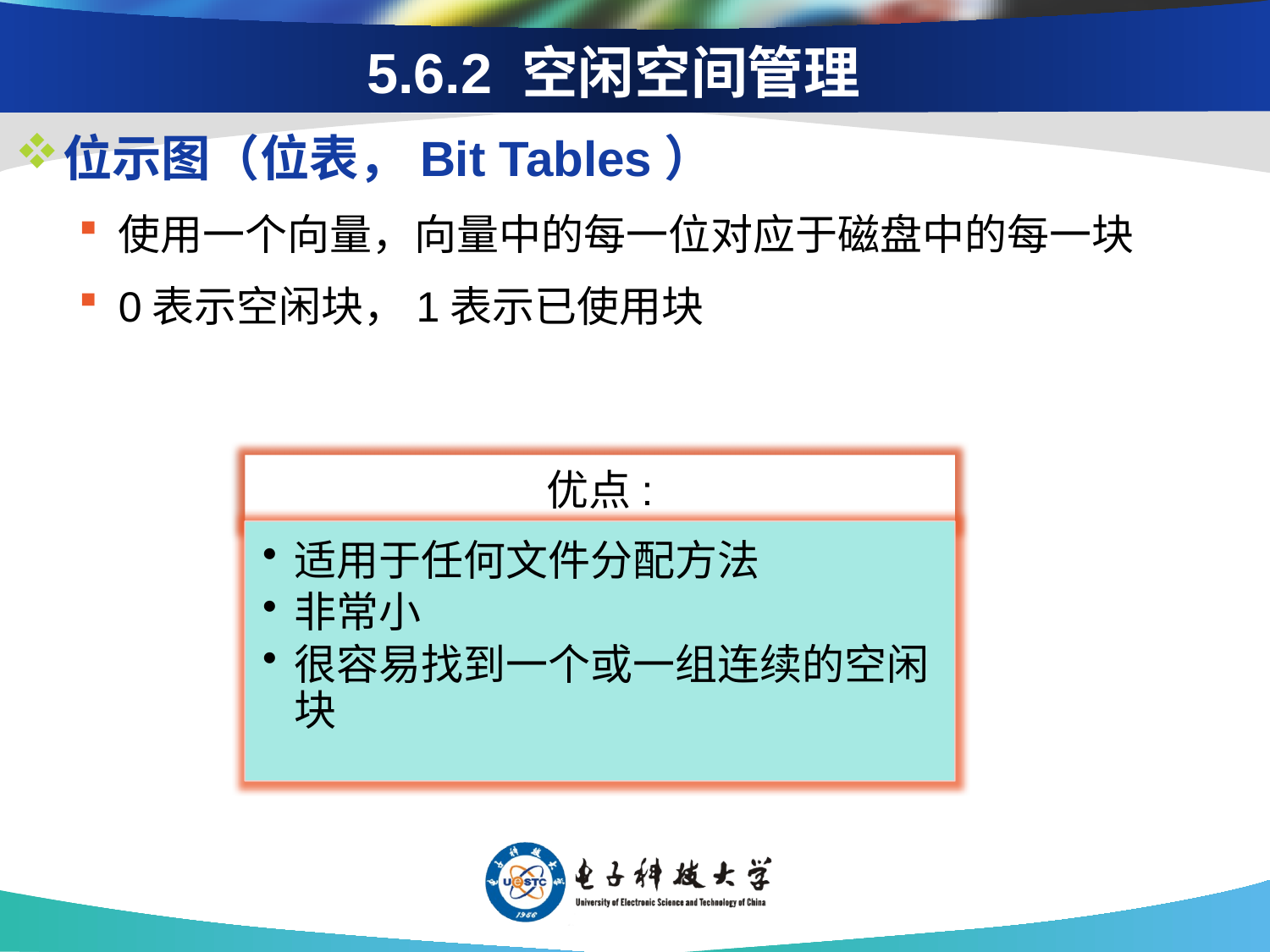

# 5.6.2 空闲空间管理
位示图（位表，Bit Tables）
使用一个向量，向量中的每一位对应于磁盘中的每一块
0表示空闲块，1表示已使用块

优点:
适用于任何文件分配方法
非常小
很容易找到一个或一组连续的空闲块